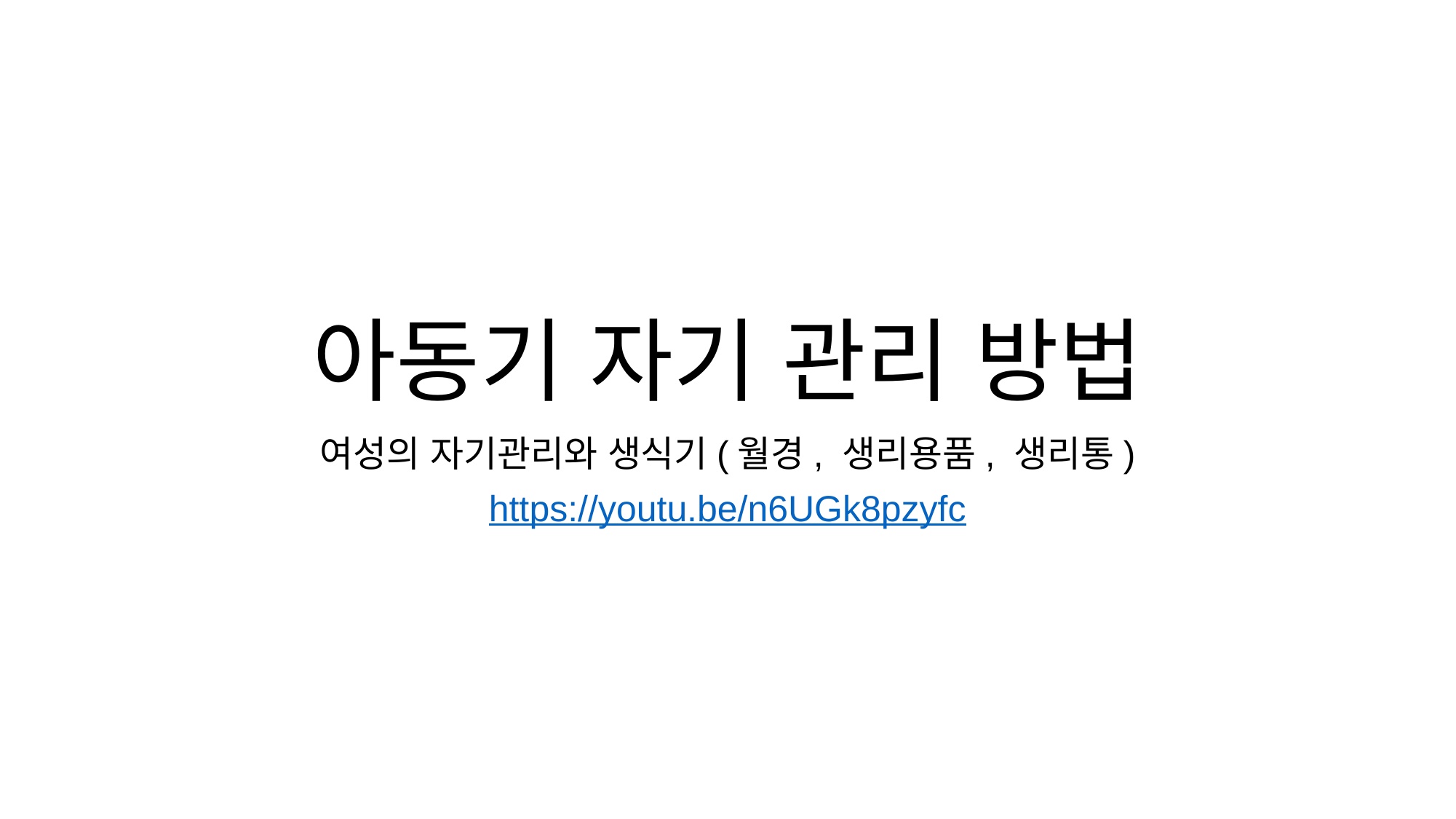

# 아동기 자기 관리 방법
여성의 자기관리와 생식기(월경, 생리용품, 생리통)
https://youtu.be/n6UGk8pzyfc